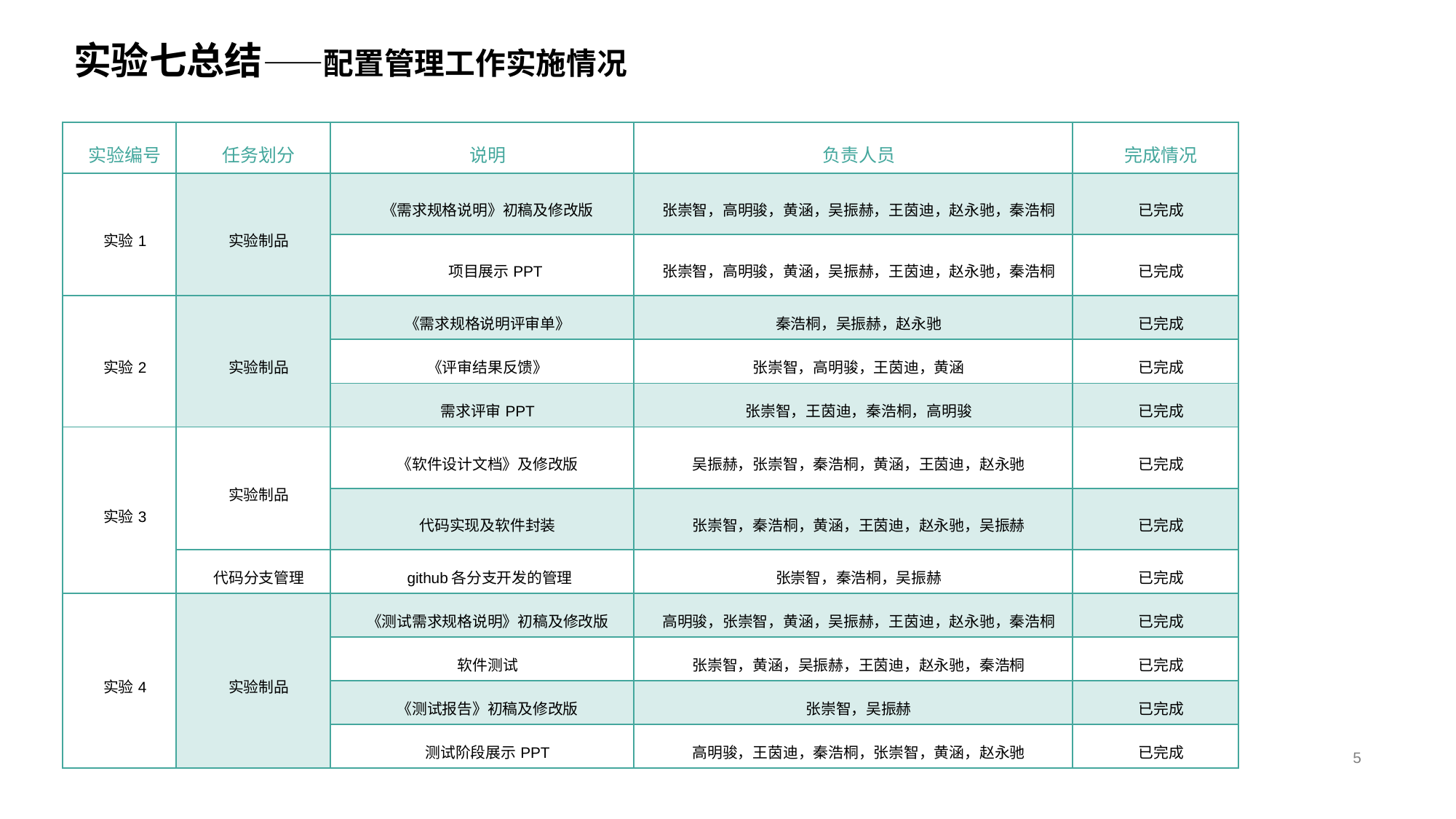

# 实验七总结——配置管理工作实施情况
| 实验编号 | 任务划分 | 说明 | 负责人员 | 完成情况 |
| --- | --- | --- | --- | --- |
| 实验1 | 实验制品 | 《需求规格说明》初稿及修改版 | 张崇智，高明骏，黄涵，吴振赫，王茵迪，赵永驰，秦浩桐 | 已完成 |
|  |  | 项目展示PPT | 张崇智，高明骏，黄涵，吴振赫，王茵迪，赵永驰，秦浩桐 | 已完成 |
| 实验2 | 实验制品 | 《需求规格说明评审单》 | 秦浩桐，吴振赫，赵永驰 | 已完成 |
|  |  | 《评审结果反馈》 | 张崇智，高明骏，王茵迪，黄涵 | 已完成 |
|  |  | 需求评审PPT | 张崇智，王茵迪，秦浩桐，高明骏 | 已完成 |
| 实验3 | 实验制品 | 《软件设计文档》及修改版 | 吴振赫，张崇智，秦浩桐，黄涵，王茵迪，赵永驰 | 已完成 |
|  |  | 代码实现及软件封装 | 张崇智，秦浩桐，黄涵，王茵迪，赵永驰，吴振赫 | 已完成 |
|  | 代码分支管理 | github各分支开发的管理 | 张崇智，秦浩桐，吴振赫 | 已完成 |
| 实验4 | 实验制品 | 《测试需求规格说明》初稿及修改版 | 高明骏，张崇智，黄涵，吴振赫，王茵迪，赵永驰，秦浩桐 | 已完成 |
|  |  | 软件测试 | 张崇智，黄涵，吴振赫，王茵迪，赵永驰，秦浩桐 | 已完成 |
|  |  | 《测试报告》初稿及修改版 | 张崇智，吴振赫 | 已完成 |
|  |  | 测试阶段展示PPT | 高明骏，王茵迪，秦浩桐，张崇智，黄涵，赵永驰 | 已完成 |
5